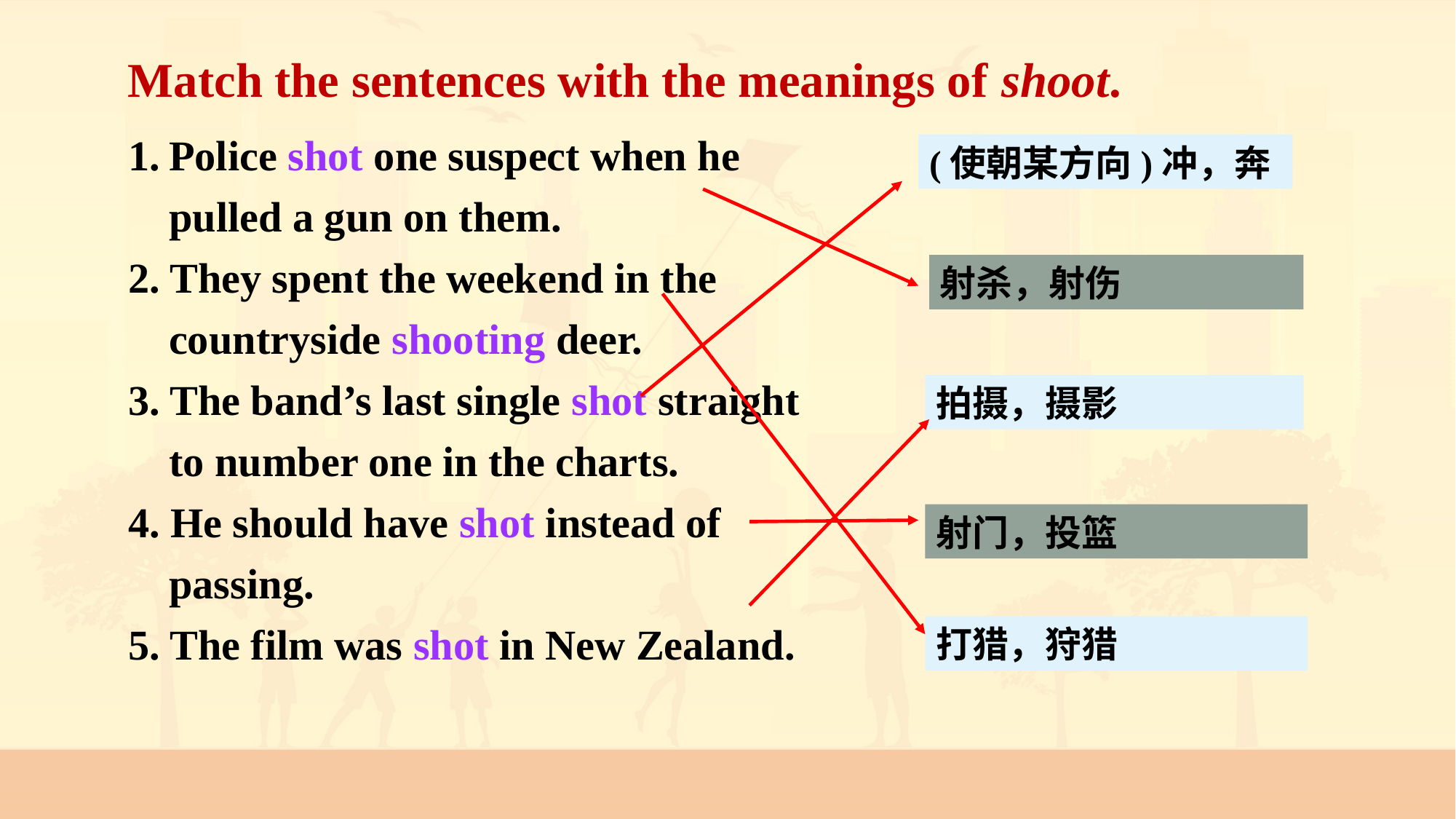

Match the sentences with the meanings of shoot.
Police shot one suspect when he pulled a gun on them.
2. They spent the weekend in the countryside shooting deer.
3. The band’s last single shot straight to number one in the charts.
4. He should have shot instead of passing.
5. The film was shot in New Zealand.
(使朝某方向)冲，奔

射杀，射伤

拍摄，摄影

射门，投篮

打猎，狩猎